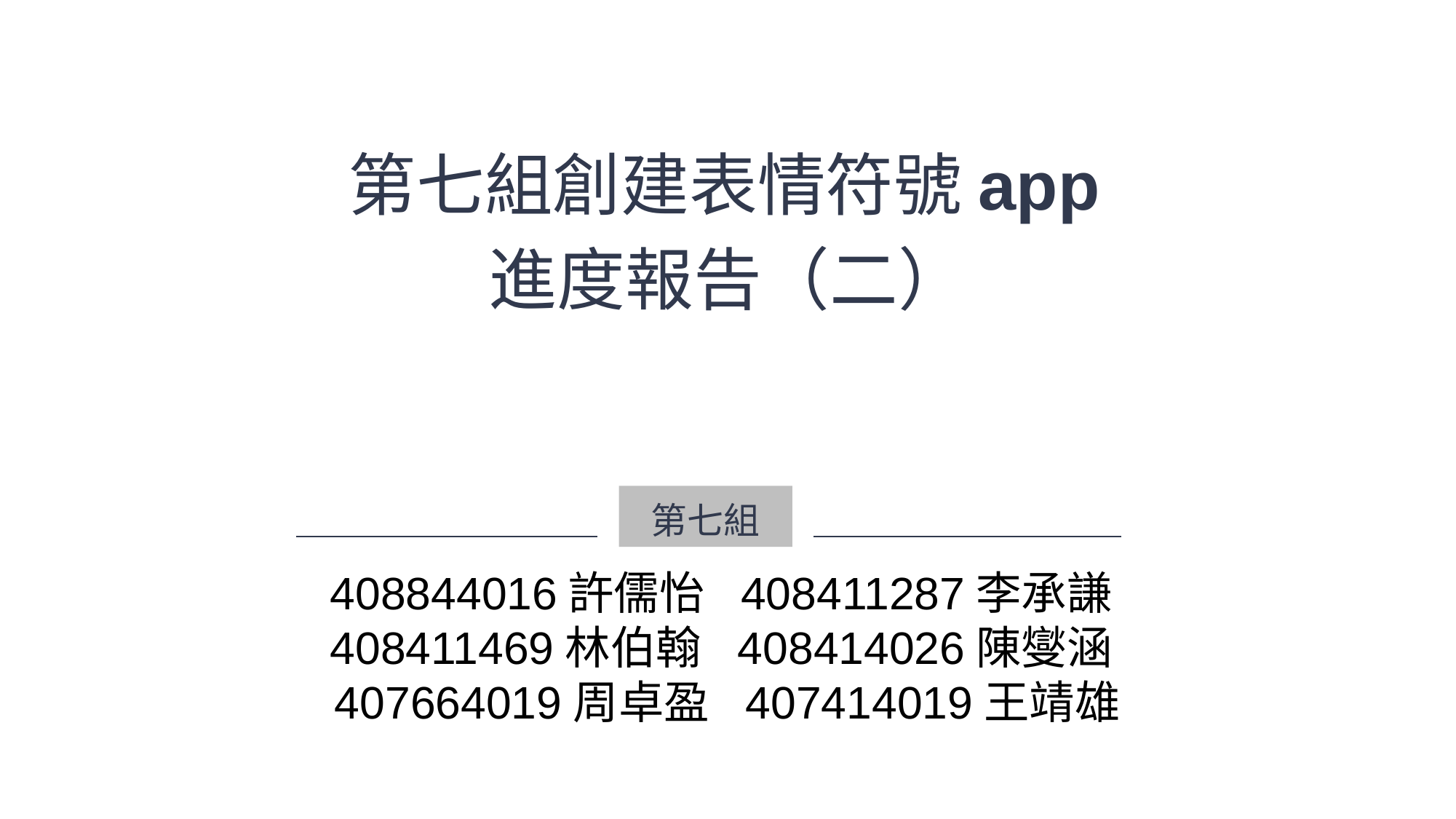

第七組創建表情符號app進度報告（二）
第七組
408844016許儒怡  408411287李承謙  408411469林伯翰  408414026陳燮涵
407664019周卓盈  407414019王靖雄